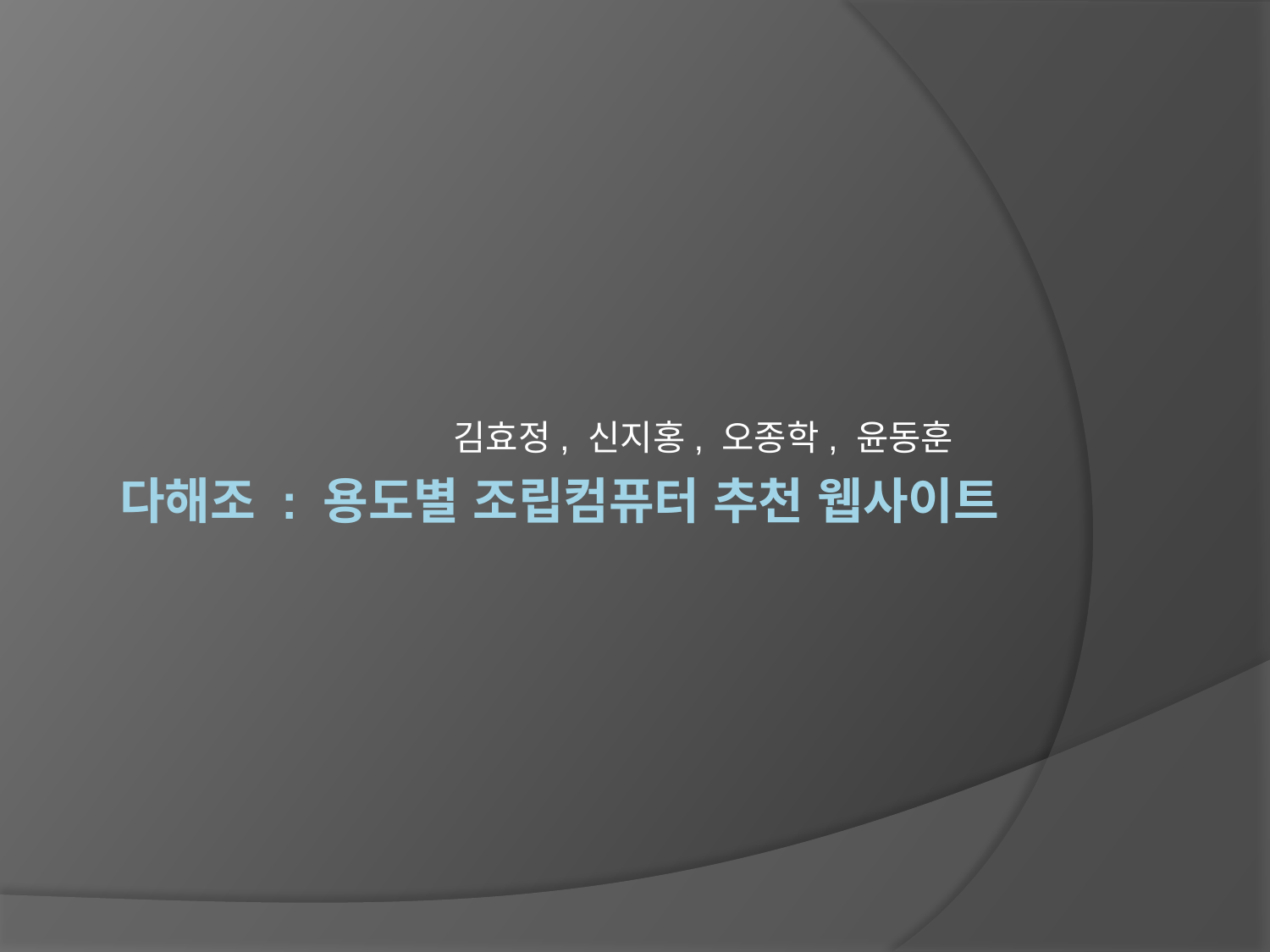

김효정, 신지홍, 오종학, 윤동훈
# 다해조 : 용도별 조립컴퓨터 추천 웹사이트